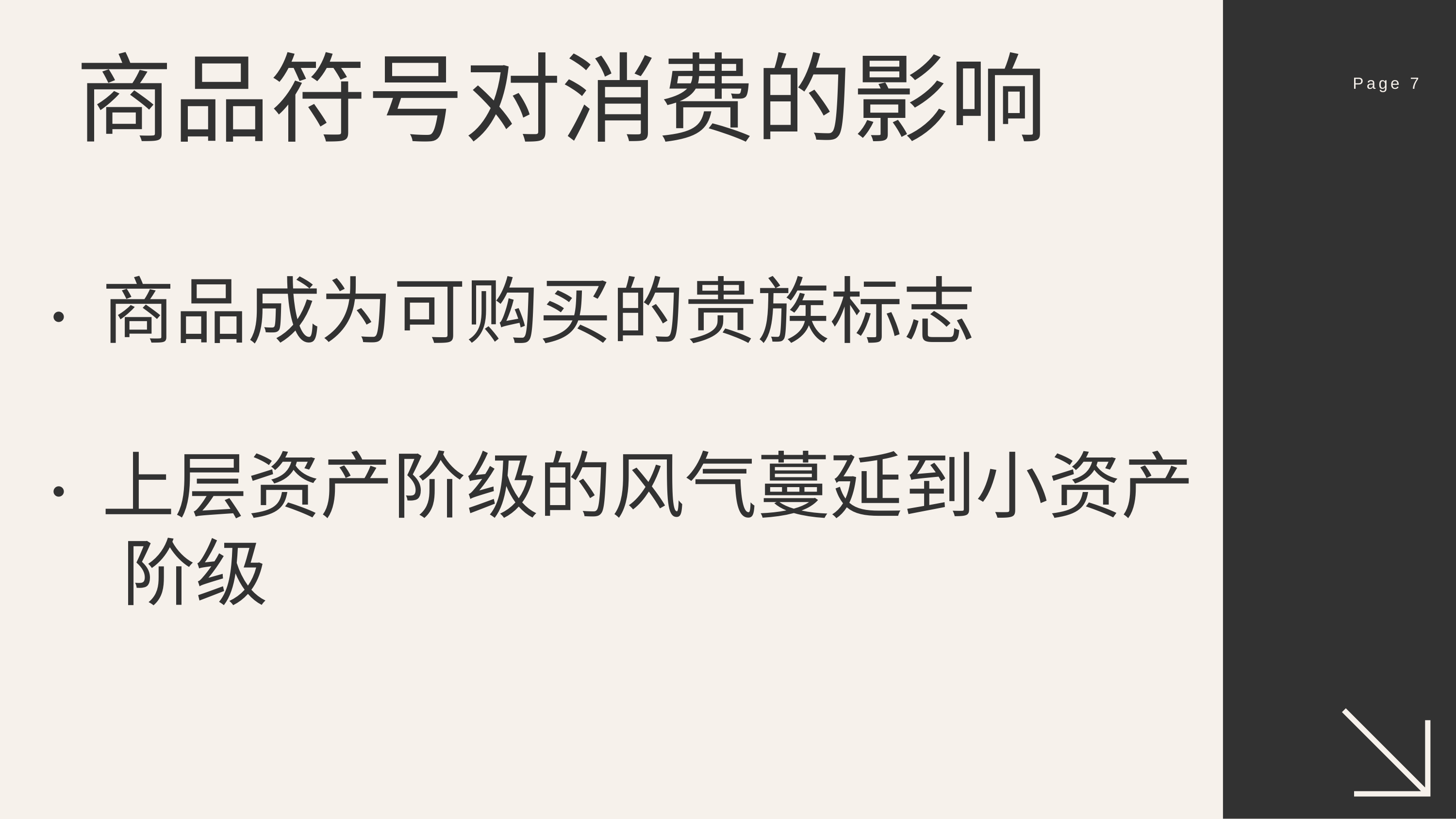

商品符号对消费的影响
Page 7
· 商品成为可购买的贵族标志

· 上层资产阶级的风气蔓延到小资产      	阶级